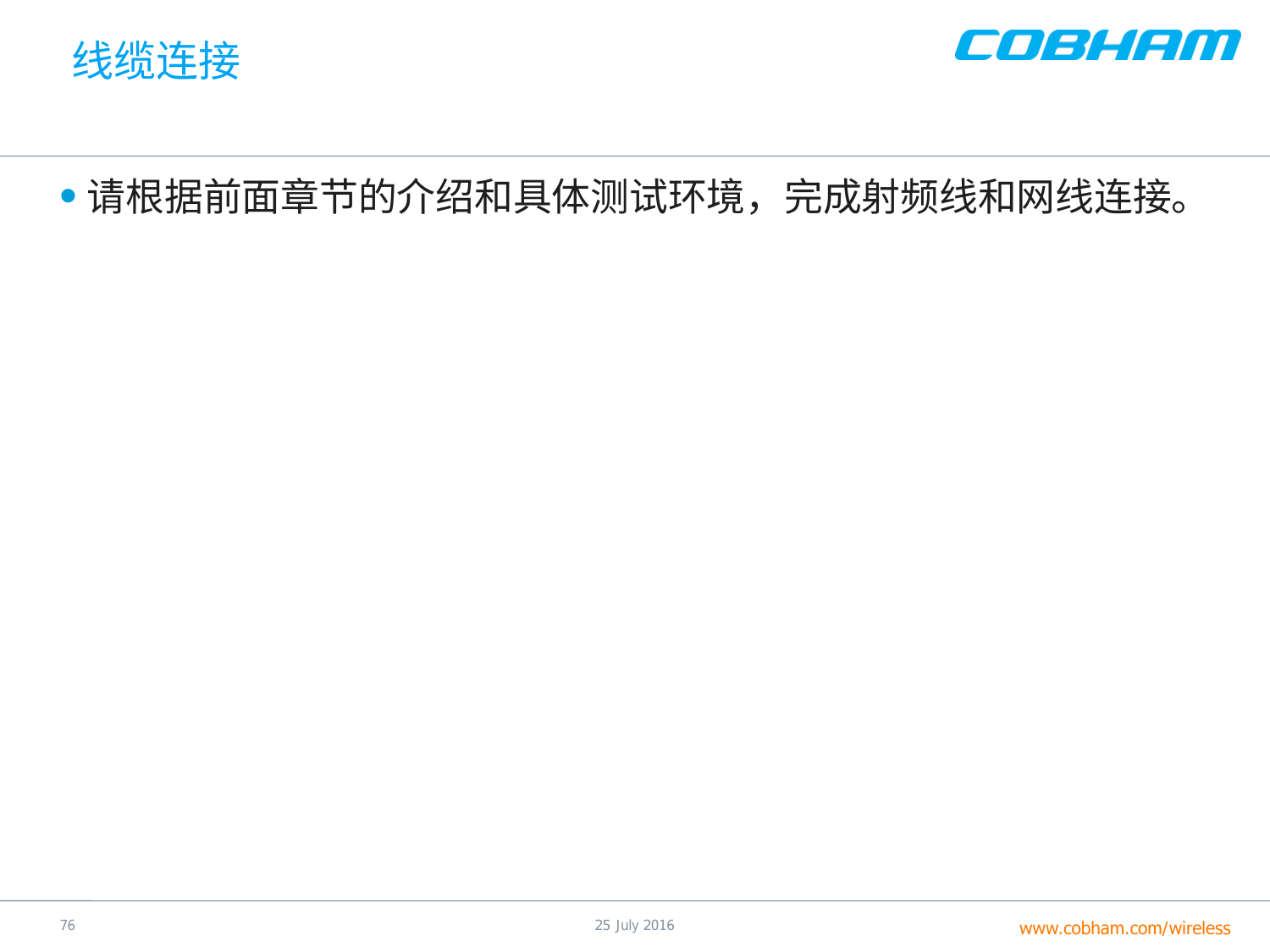

# 线缆连接

请根据前面章节的介绍和具体测试环境，完成射频线和网线连接。
76
25 July 2016